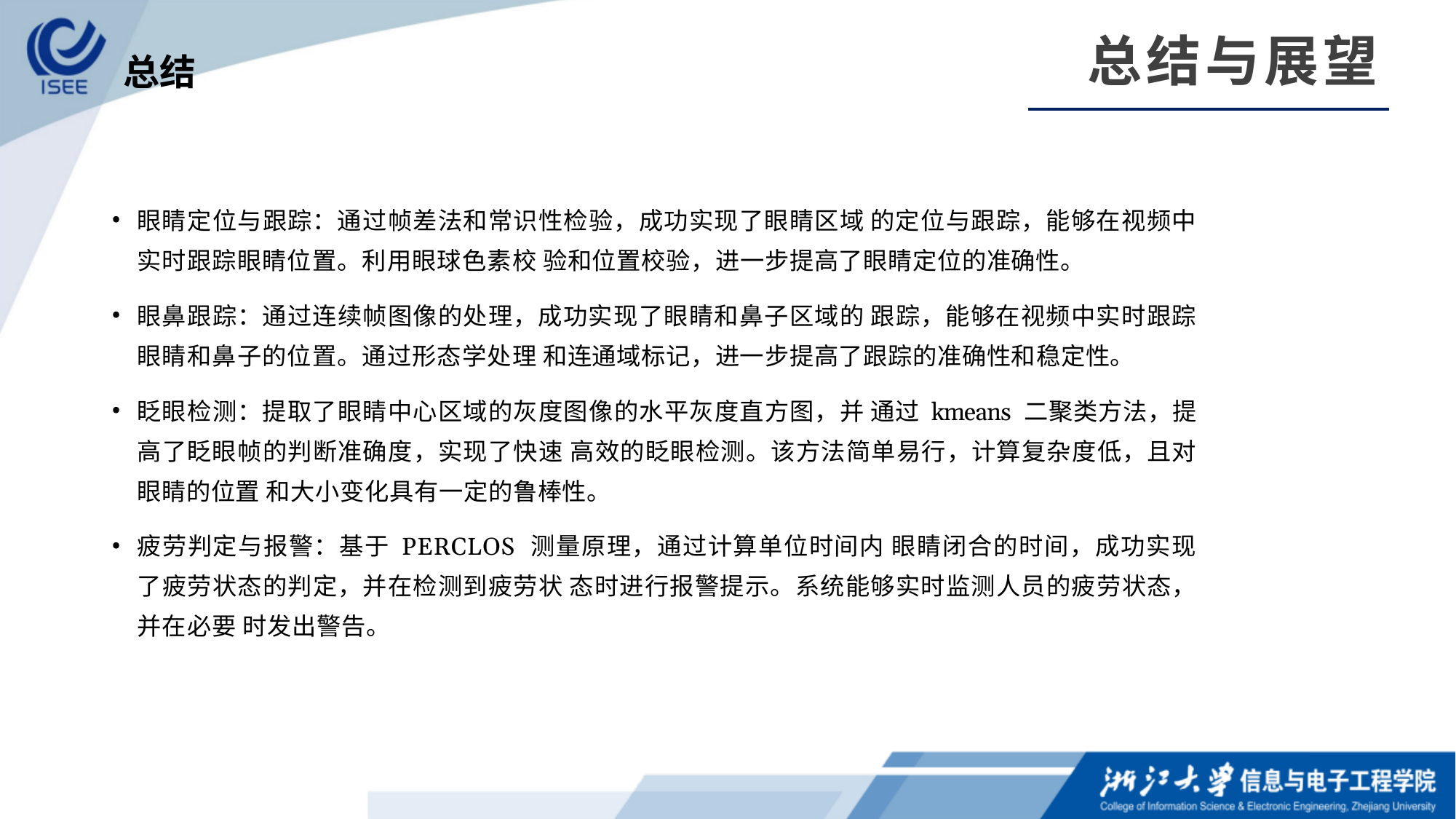

总结与展望
总结
眼睛定位与跟踪：通过帧差法和常识性检验，成功实现了眼睛区域 的定位与跟踪，能够在视频中实时跟踪眼睛位置。利用眼球色素校 验和位置校验，进一步提高了眼睛定位的准确性。
眼鼻跟踪：通过连续帧图像的处理，成功实现了眼睛和鼻子区域的 跟踪，能够在视频中实时跟踪眼睛和鼻子的位置。通过形态学处理 和连通域标记，进一步提高了跟踪的准确性和稳定性。
眨眼检测：提取了眼睛中心区域的灰度图像的水平灰度直方图，并 通过 kmeans 二聚类方法，提高了眨眼帧的判断准确度，实现了快速 高效的眨眼检测。该方法简单易行，计算复杂度低，且对眼睛的位置 和大小变化具有一定的鲁棒性。
疲劳判定与报警：基于 PERCLOS 测量原理，通过计算单位时间内 眼睛闭合的时间，成功实现了疲劳状态的判定，并在检测到疲劳状 态时进行报警提示。系统能够实时监测人员的疲劳状态，并在必要 时发出警告。